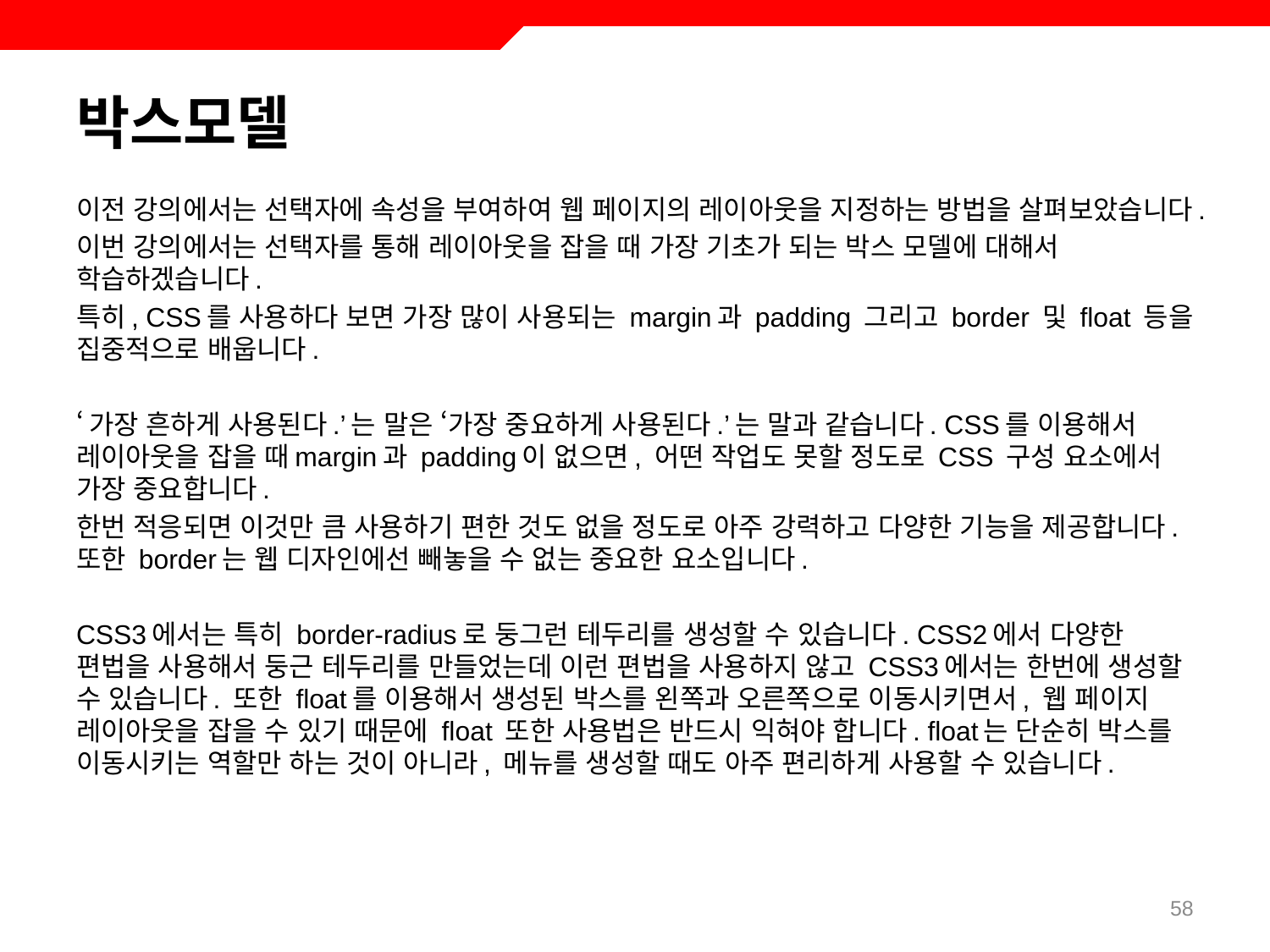

# 박스모델
이전 강의에서는 선택자에 속성을 부여하여 웹 페이지의 레이아웃을 지정하는 방법을 살펴보았습니다.
이번 강의에서는 선택자를 통해 레이아웃을 잡을 때 가장 기초가 되는 박스 모델에 대해서 학습하겠습니다.
특히, CSS를 사용하다 보면 가장 많이 사용되는 margin과 padding 그리고 border 및 float 등을 집중적으로 배웁니다.

‘가장 흔하게 사용된다.’는 말은 ‘가장 중요하게 사용된다.’는 말과 같습니다. CSS를 이용해서 레이아웃을 잡을 때margin과 padding이 없으면, 어떤 작업도 못할 정도로 CSS 구성 요소에서 가장 중요합니다.
한번 적응되면 이것만 큼 사용하기 편한 것도 없을 정도로 아주 강력하고 다양한 기능을 제공합니다. 또한 border는 웹 디자인에선 빼놓을 수 없는 중요한 요소입니다.

CSS3에서는 특히 border-radius로 둥그런 테두리를 생성할 수 있습니다. CSS2에서 다양한 편법을 사용해서 둥근 테두리를 만들었는데 이런 편법을 사용하지 않고 CSS3에서는 한번에 생성할 수 있습니다. 또한 float를 이용해서 생성된 박스를 왼쪽과 오른쪽으로 이동시키면서, 웹 페이지 레이아웃을 잡을 수 있기 때문에 float 또한 사용법은 반드시 익혀야 합니다. float는 단순히 박스를 이동시키는 역할만 하는 것이 아니라, 메뉴를 생성할 때도 아주 편리하게 사용할 수 있습니다.
58